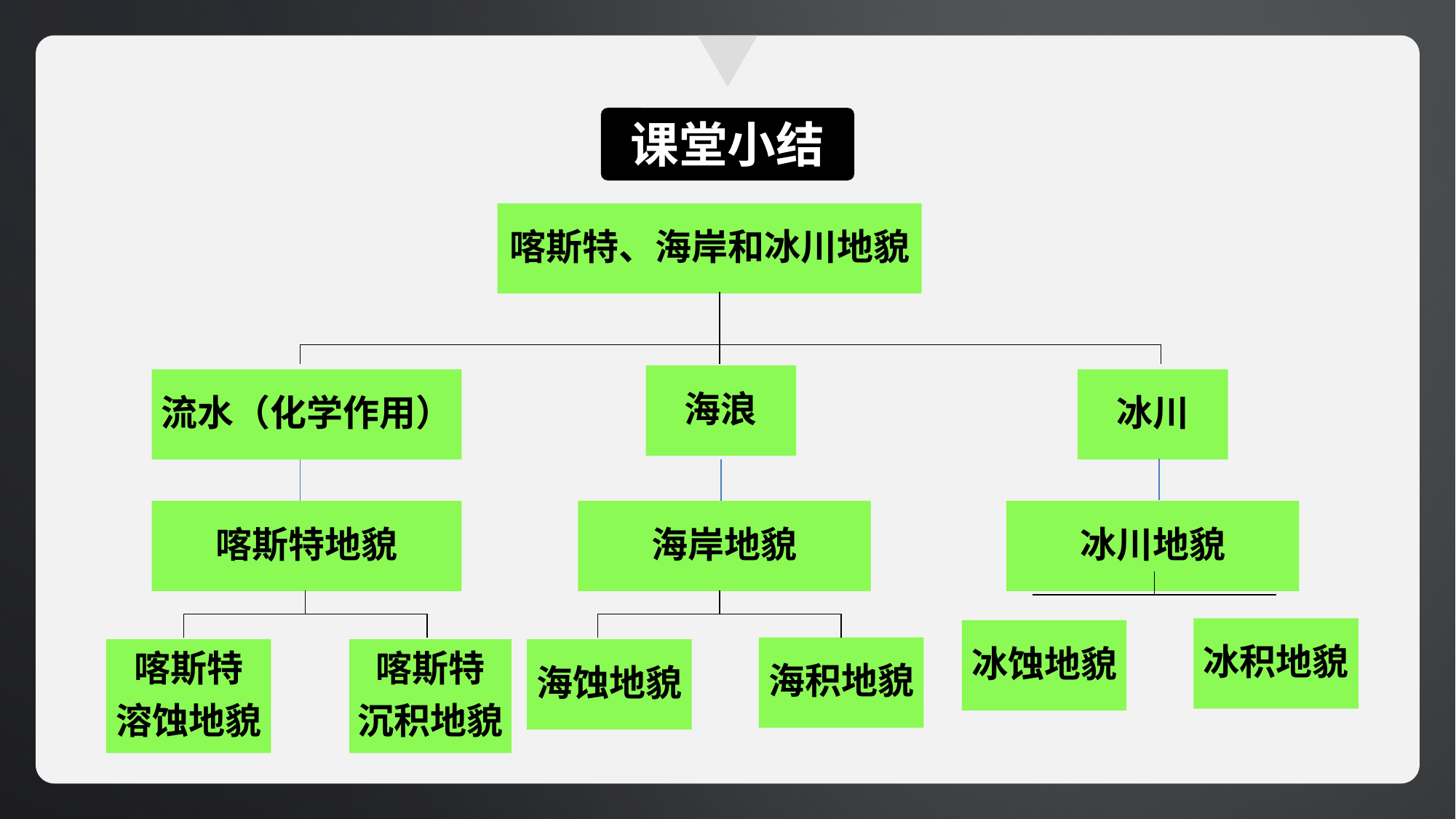

课堂小结
喀斯特、海岸和冰川地貌
海浪
流水（化学作用）
冰川
喀斯特地貌
海岸地貌
冰川地貌
海积地貌
喀斯特
溶蚀地貌
喀斯特
沉积地貌
海蚀地貌
冰积地貌
冰蚀地貌